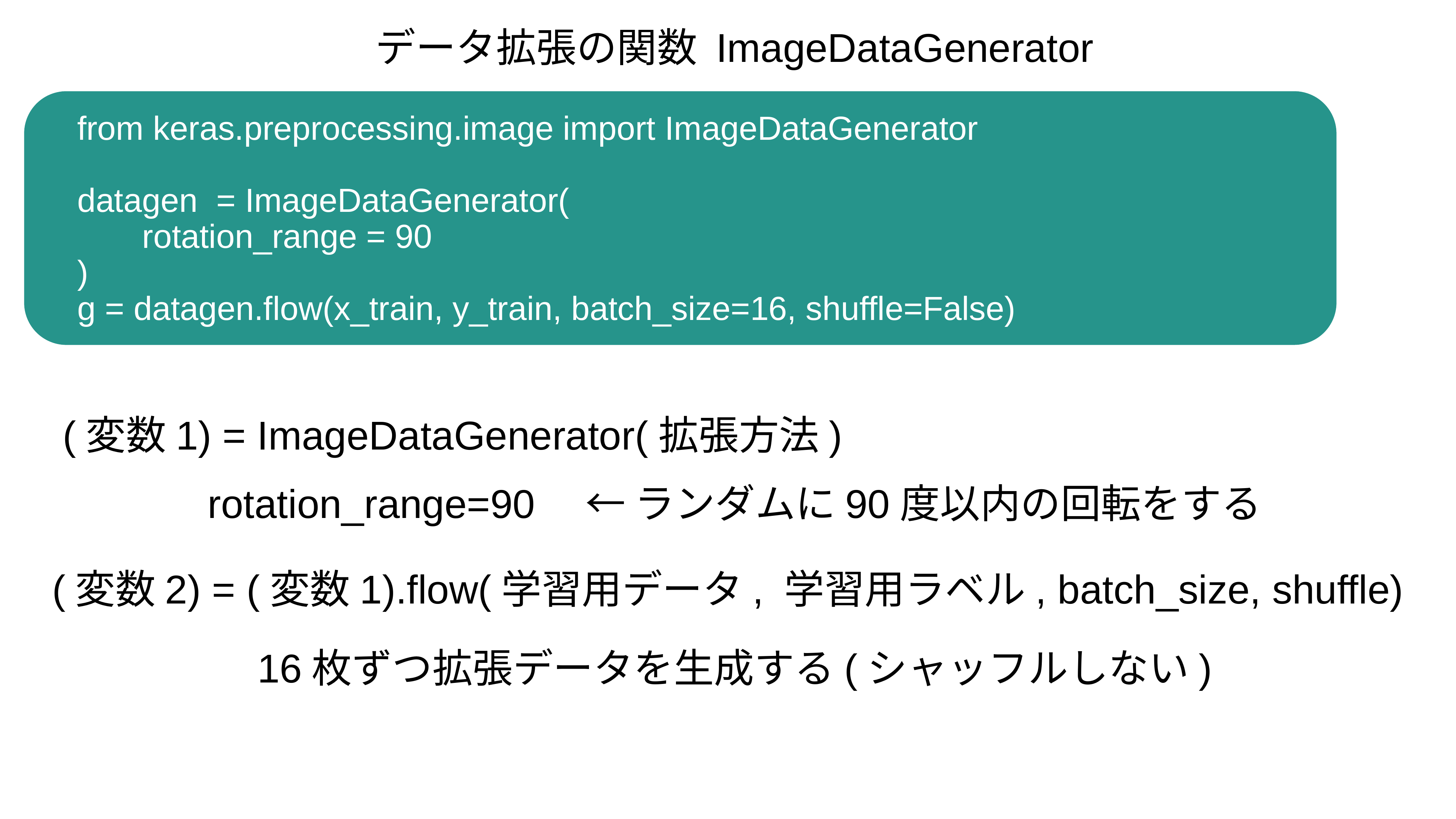

データ拡張の関数 ImageDataGenerator

from keras.preprocessing.image import ImageDataGenerator

datagen  = ImageDataGenerator(
       rotation_range = 90
)
g = datagen.flow(x_train, y_train, batch_size=16, shuffle=False)
(変数1) = ImageDataGenerator(拡張方法)
rotation_range=90　← ランダムに90度以内の回転をする
(変数2) = (変数1).flow(学習用データ, 学習用ラベル, batch_size, shuffle)
16枚ずつ拡張データを生成する(シャッフルしない)